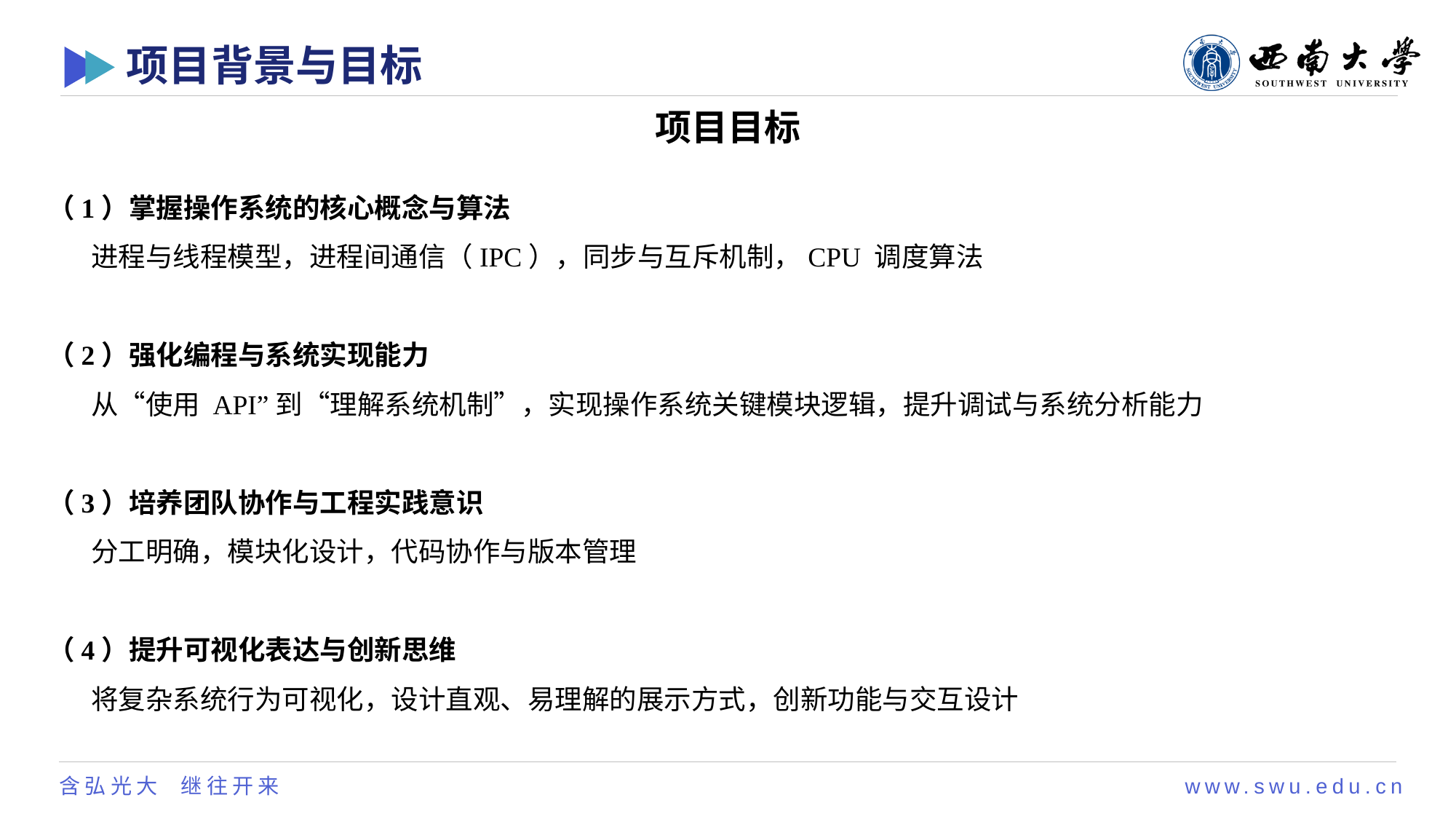

# 项目背景与目标
项目目标
（1）掌握操作系统的核心概念与算法
      进程与线程模型，进程间通信（IPC），同步与互斥机制，CPU 调度算法

（2）强化编程与系统实现能力
      从“使用 API”到“理解系统机制”，实现操作系统关键模块逻辑，提升调试与系统分析能力

（3）培养团队协作与工程实践意识
      分工明确，模块化设计，代码协作与版本管理

（4）提升可视化表达与创新思维
      将复杂系统行为可视化，设计直观、易理解的展示方式，创新功能与交互设计